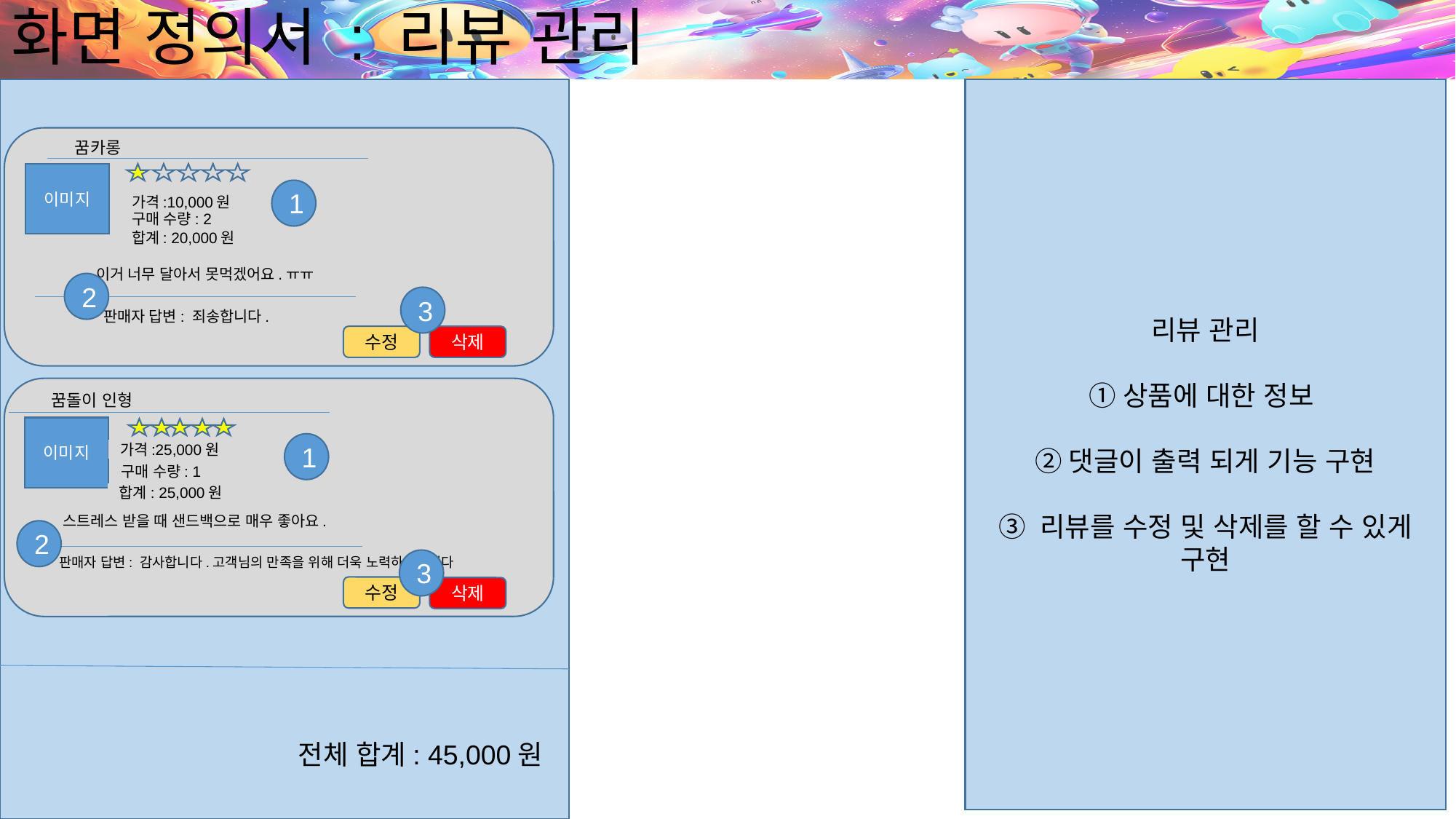

# 화면 정의서 : 리뷰 관리

리뷰 관리

①상품에 대한 정보

②댓글이 출력 되게 기능 구현

③ 리뷰를 수정 및 삭제를 할 수 있게 구현

꿈카롱

이미지
1
가격:10,000원
구매 수량: 2
합계: 20,000원
이거 너무 달아서 못먹겠어요.ㅠㅠ
2
3
판매자 답변: 죄송합니다.
수정
삭제

꿈돌이 인형
이미지

1
가격:25,000원
구매 수량: 1
구매 수량: 2
합계: 25,000원
스트레스 받을 때 샌드백으로 매우 좋아요.
2
3
판매자 답변: 감사합니다.고객님의 만족을 위해 더욱 노력하겠습니다
수정
삭제
전체 합계: 45,000원